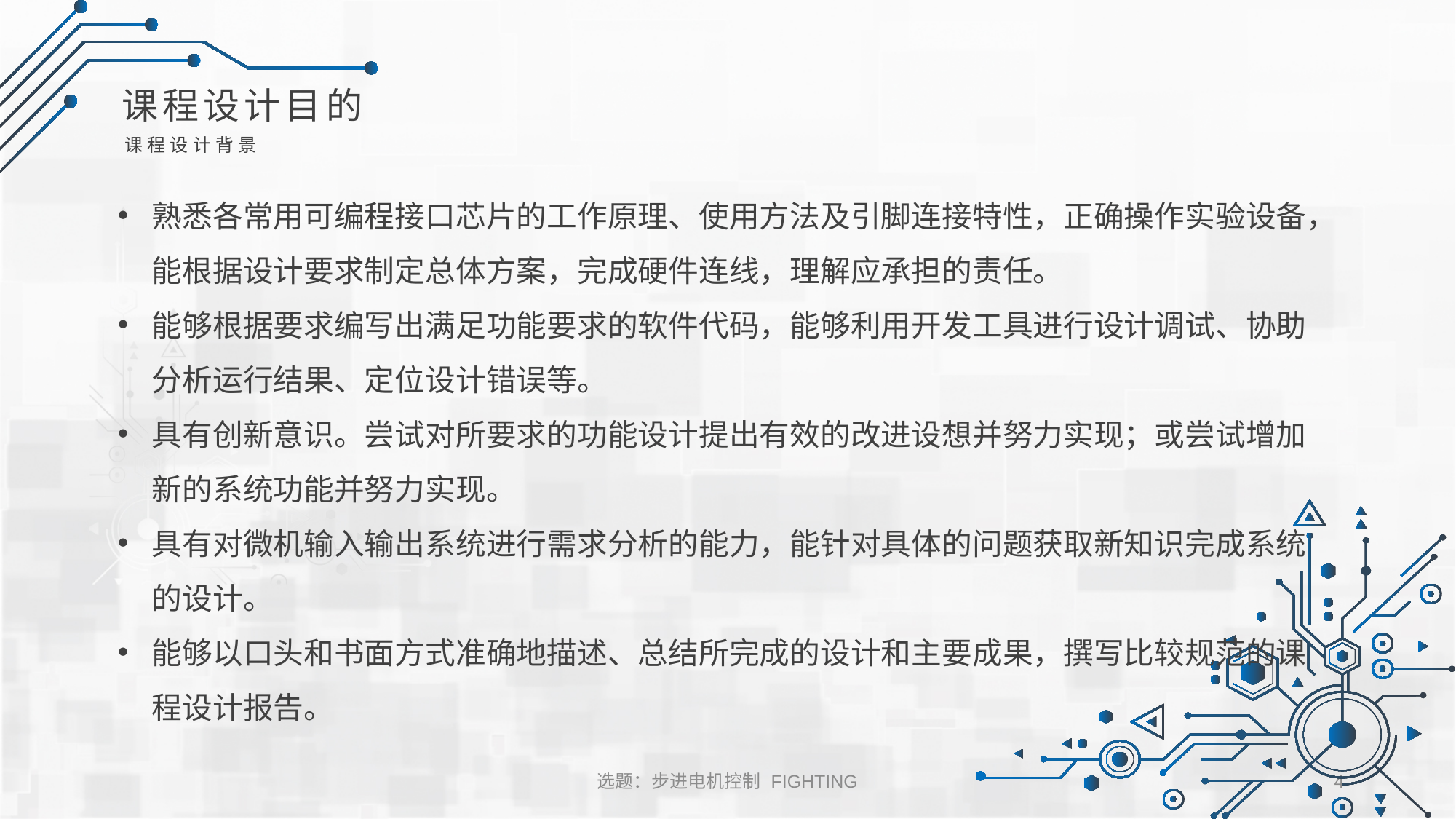

课程设计目的
课程设计背景
熟悉各常用可编程接口芯片的工作原理、使用方法及引脚连接特性，正确操作实验设备，能根据设计要求制定总体方案，完成硬件连线，理解应承担的责任。
能够根据要求编写出满足功能要求的软件代码，能够利用开发工具进行设计调试、协助分析运行结果、定位设计错误等。
具有创新意识。尝试对所要求的功能设计提出有效的改进设想并努力实现；或尝试增加新的系统功能并努力实现。
具有对微机输入输出系统进行需求分析的能力，能针对具体的问题获取新知识完成系统的设计。
能够以口头和书面方式准确地描述、总结所完成的设计和主要成果，撰写比较规范的课程设计报告。

选题：步进电机控制 FIGHTING
4